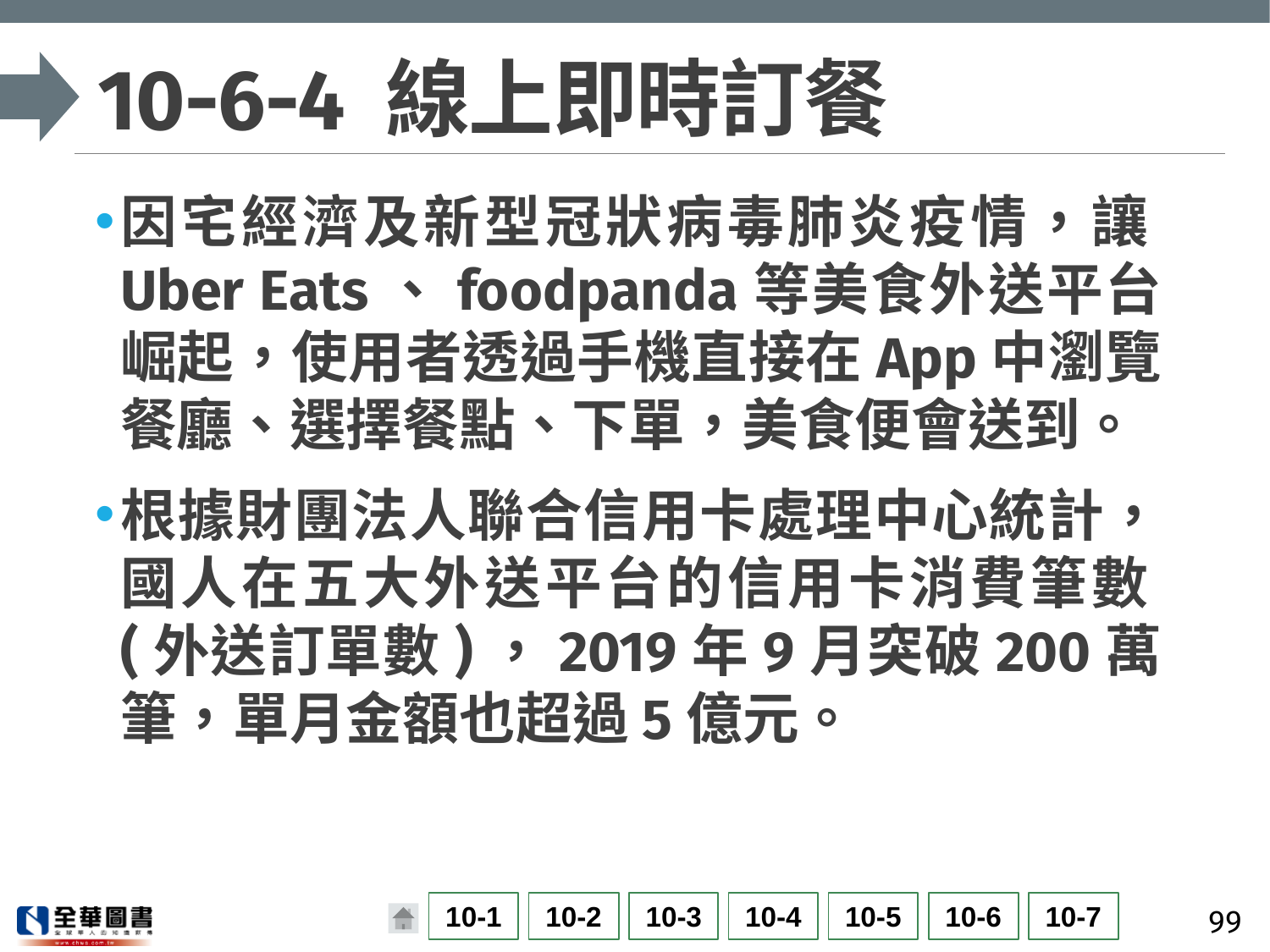

# 10-6-4 線上即時訂餐
因宅經濟及新型冠狀病毒肺炎疫情，讓Uber Eats、foodpanda等美食外送平台崛起，使用者透過手機直接在App中瀏覽餐廳、選擇餐點、下單，美食便會送到。
根據財團法人聯合信用卡處理中心統計，國人在五大外送平台的信用卡消費筆數(外送訂單數)，2019年9月突破200萬筆，單月金額也超過5億元。
99